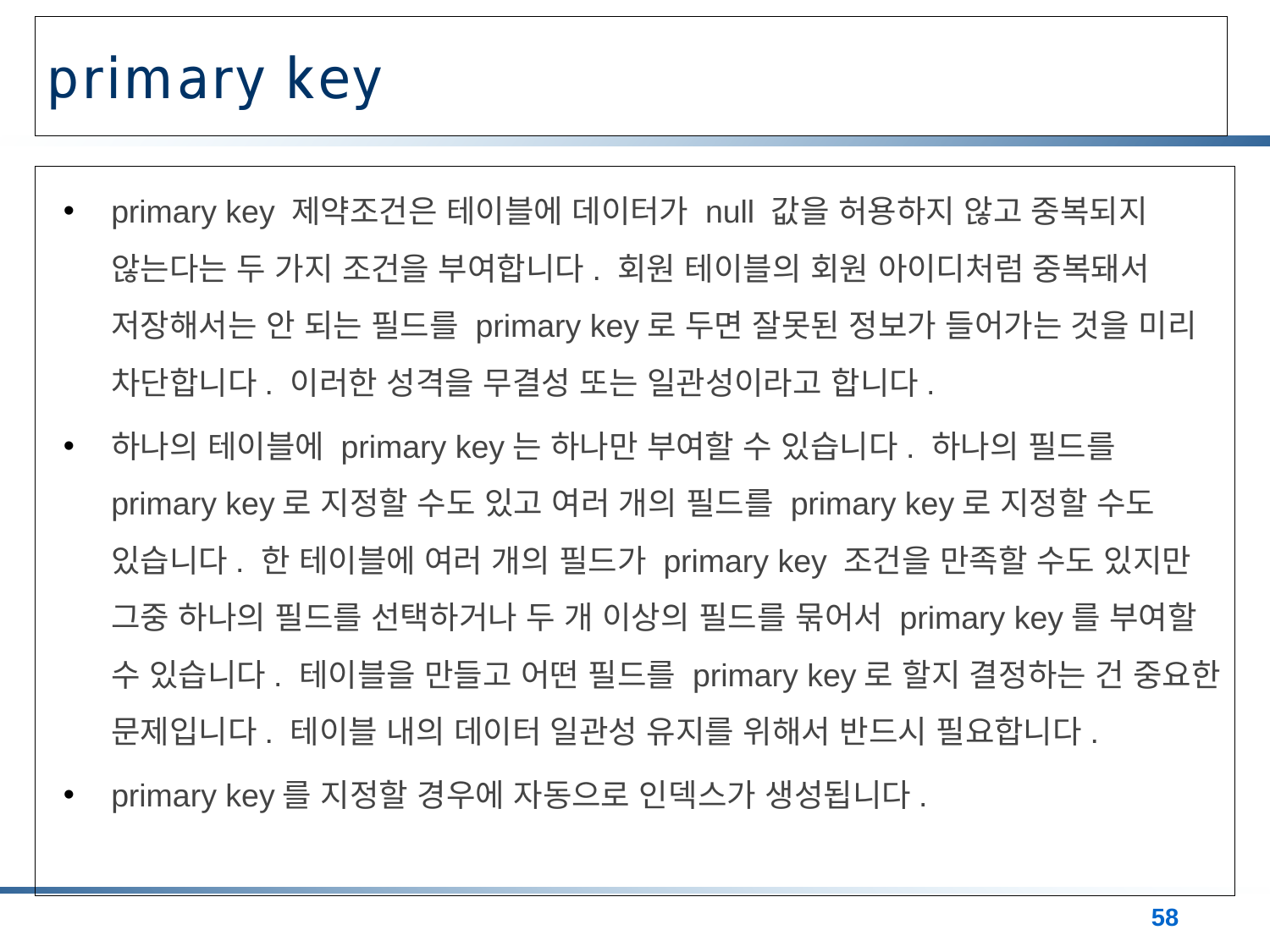

# primary key
primary key 제약조건은 테이블에 데이터가 null 값을 허용하지 않고 중복되지 않는다는 두 가지 조건을 부여합니다. 회원 테이블의 회원 아이디처럼 중복돼서 저장해서는 안 되는 필드를 primary key로 두면 잘못된 정보가 들어가는 것을 미리 차단합니다. 이러한 성격을 무결성 또는 일관성이라고 합니다.
하나의 테이블에 primary key는 하나만 부여할 수 있습니다. 하나의 필드를 primary key로 지정할 수도 있고 여러 개의 필드를 primary key로 지정할 수도 있습니다. 한 테이블에 여러 개의 필드가 primary key 조건을 만족할 수도 있지만 그중 하나의 필드를 선택하거나 두 개 이상의 필드를 묶어서 primary key를 부여할 수 있습니다. 테이블을 만들고 어떤 필드를 primary key로 할지 결정하는 건 중요한 문제입니다. 테이블 내의 데이터 일관성 유지를 위해서 반드시 필요합니다.
primary key를 지정할 경우에 자동으로 인덱스가 생성됩니다.